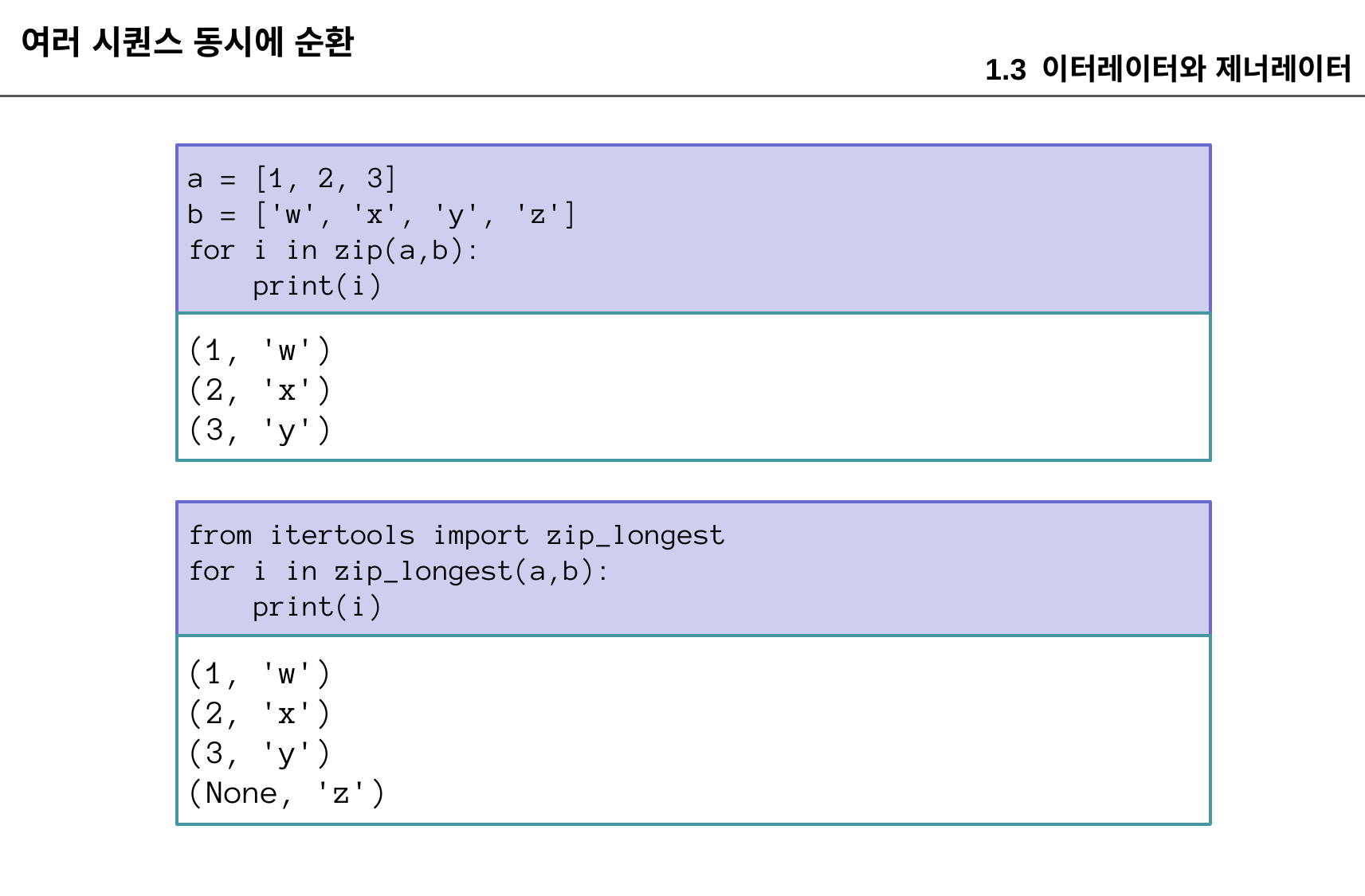

여러 시퀀스 동시에 순환
1.3 이터레이터와 제너레이터
a = [1, 2, 3]
b = ['w', 'x', 'y', 'z']
for i in zip(a,b):
    print(i)
(1, 'w')
(2, 'x')
(3, 'y')
from itertools import zip_longest
for i in zip_longest(a,b):
    print(i)
(1, 'w')
(2, 'x')
(3, 'y')
(None, 'z')